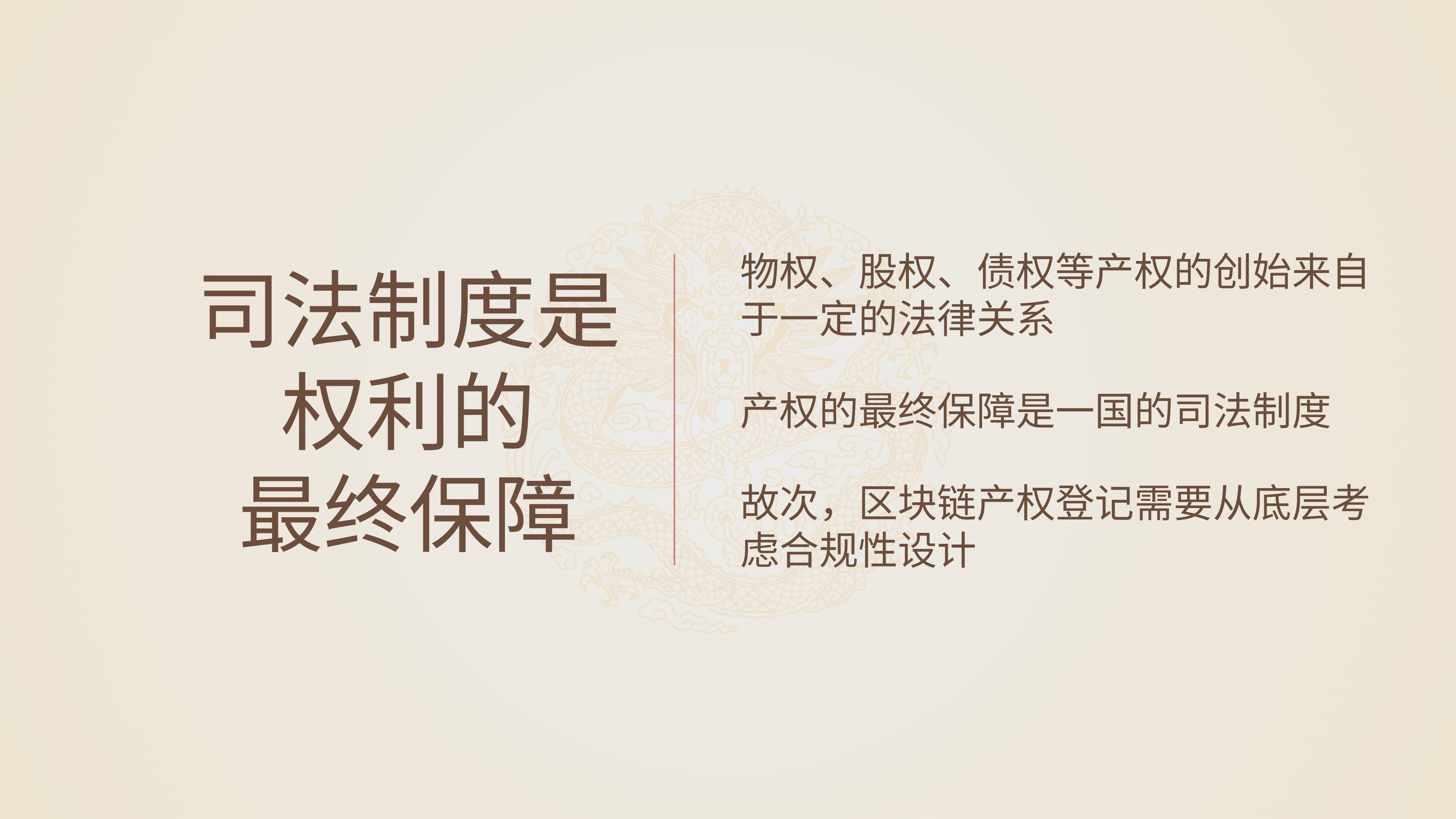

物权、股权、债权等产权的创始来自于一定的法律关系
产权的最终保障是一国的司法制度
故次，区块链产权登记需要从底层考虑合规性设计
司法制度是
权利的
最终保障